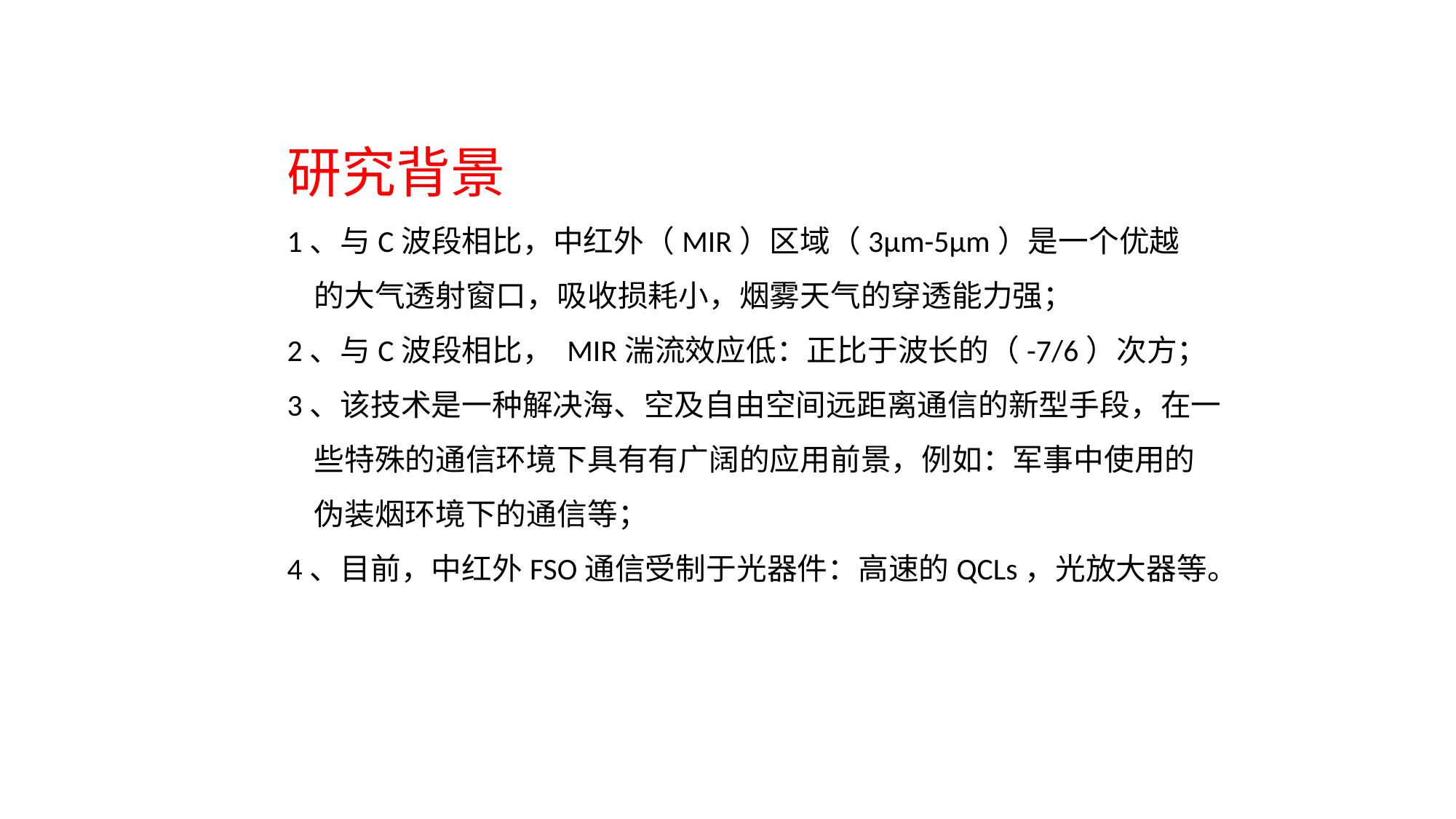

# 研究背景 1、与C波段相比，中红外（MIR）区域（3μm-5μm）是一个优越 的大气透射窗口，吸收损耗小，烟雾天气的穿透能力强； 2、与C波段相比， MIR湍流效应低：正比于波长的（-7/6）次方； 3、该技术是一种解决海、空及自由空间远距离通信的新型手段，在一 些特殊的通信环境下具有有广阔的应用前景，例如：军事中使用的 伪装烟环境下的通信等； 4、目前，中红外FSO通信受制于光器件：高速的QCLs，光放大器等。